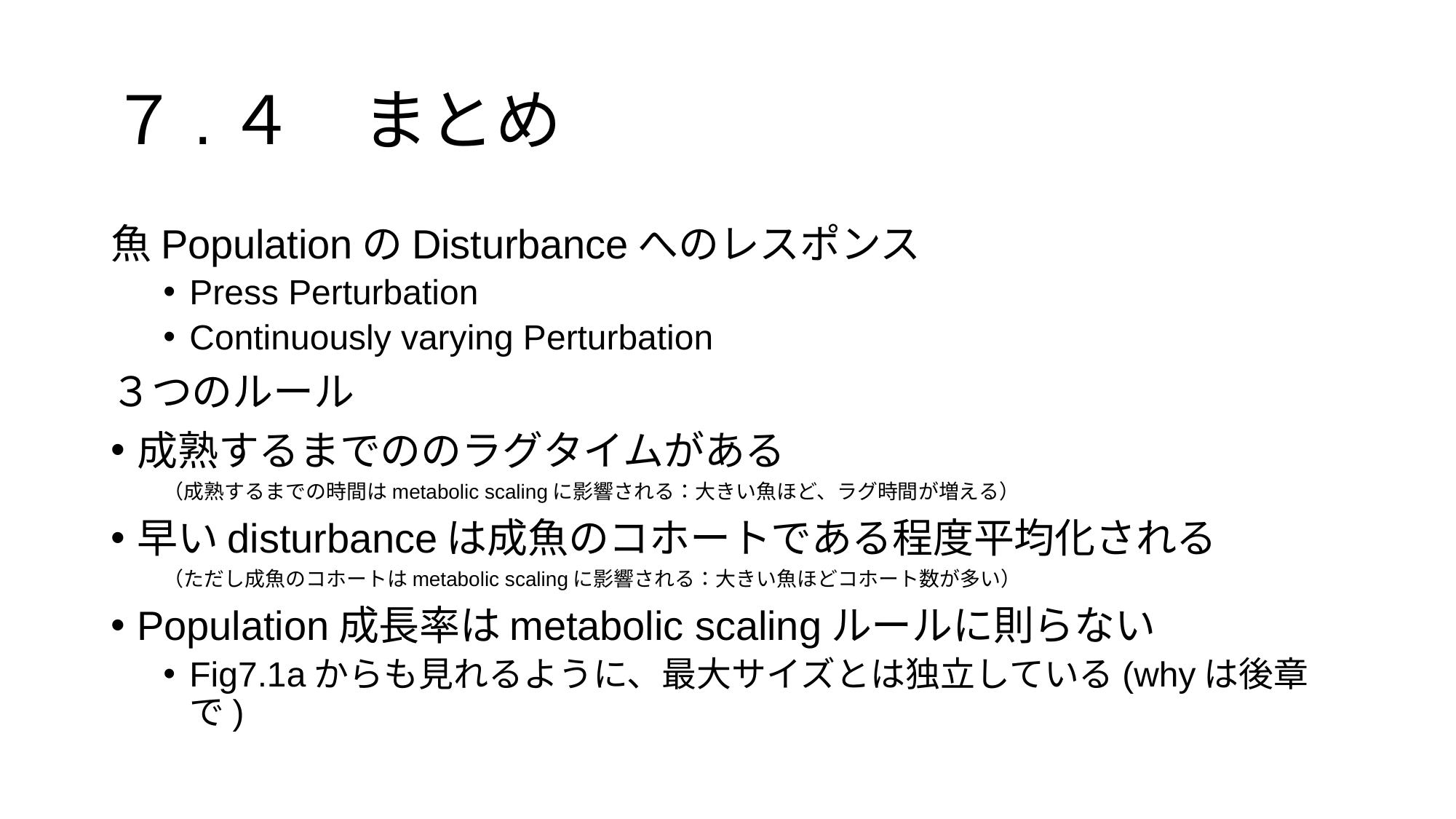

# ７.４　まとめ
魚PopulationのDisturbanceへのレスポンス
Press Perturbation
Continuously varying Perturbation
３つのルール
成熟するまでののラグタイムがある
（成熟するまでの時間はmetabolic scalingに影響される：大きい魚ほど、ラグ時間が増える）
早いdisturbanceは成魚のコホートである程度平均化される
（ただし成魚のコホートはmetabolic scalingに影響される：大きい魚ほどコホート数が多い）
Population成長率はmetabolic scalingルールに則らない
Fig7.1aからも見れるように、最大サイズとは独立している(whyは後章で)